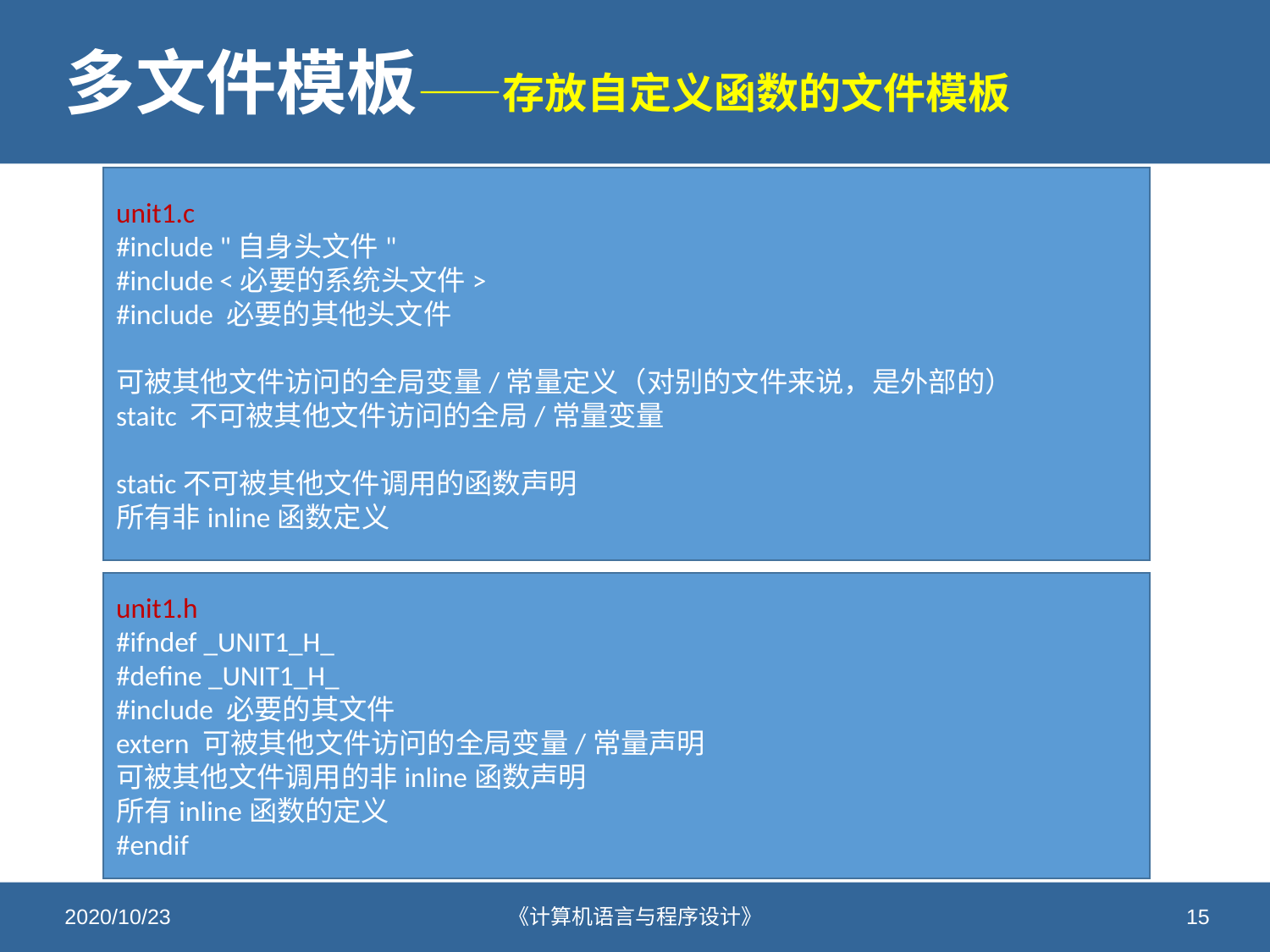

# 多文件模板——存放自定义函数的文件模板
unit1.c
#include "自身头文件"
#include <必要的系统头文件>
#include 必要的其他头文件

可被其他文件访问的全局变量/常量定义（对别的文件来说，是外部的）
staitc 不可被其他文件访问的全局/常量变量

static不可被其他文件调用的函数声明
所有非inline函数定义
unit1.h
#ifndef _UNIT1_H_
#define _UNIT1_H_
#include 必要的其文件
extern 可被其他文件访问的全局变量/常量声明
可被其他文件调用的非inline函数声明
所有inline函数的定义
#endif
2020/10/23
《计算机语言与程序设计》
15